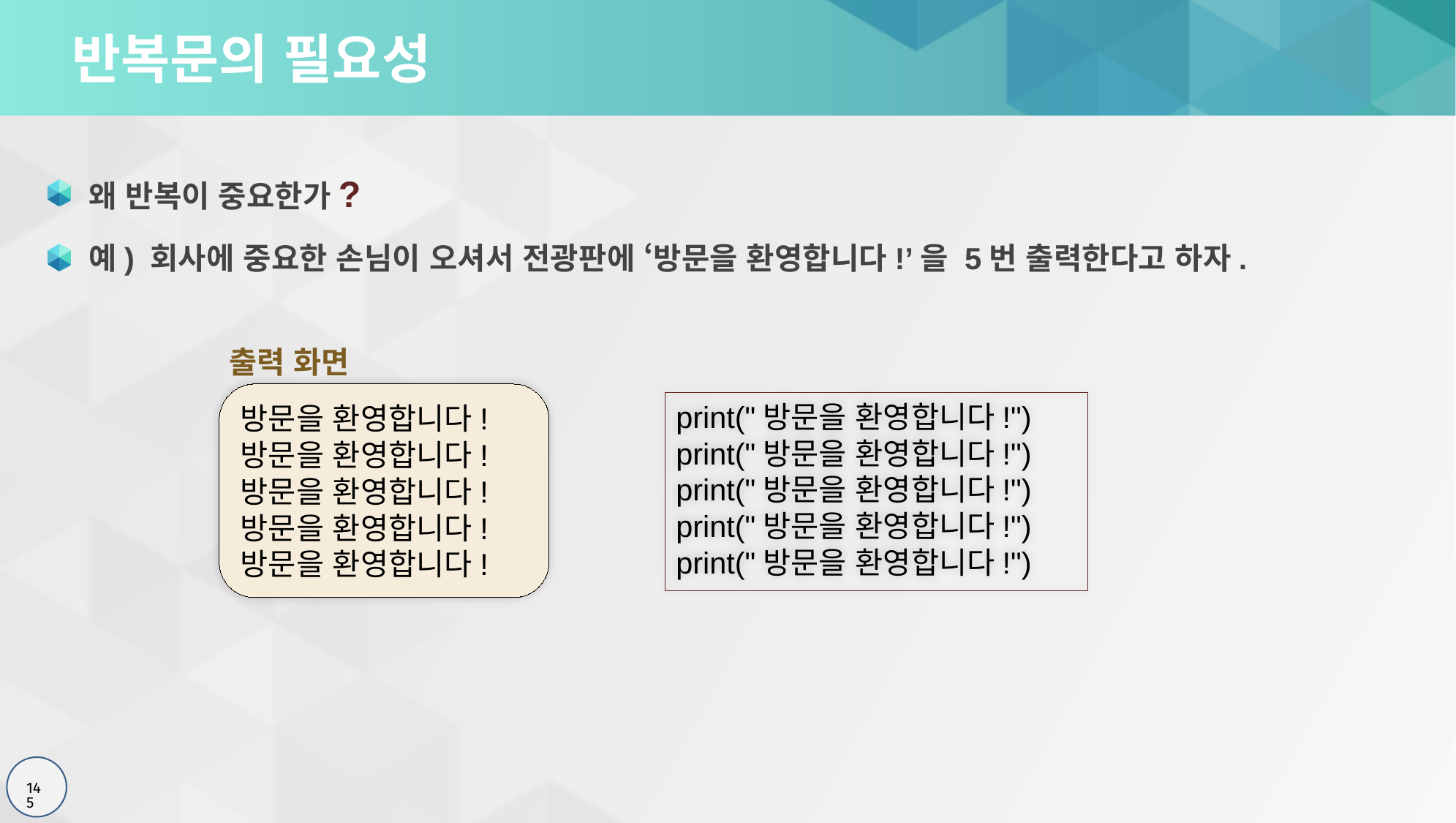

# 반복문의 필요성
왜 반복이 중요한가?
예) 회사에 중요한 손님이 오셔서 전광판에 ‘방문을 환영합니다!’을 5번 출력한다고 하자.

출력 화면
방문을 환영합니다!
방문을 환영합니다!
방문을 환영합니다!
방문을 환영합니다!
방문을 환영합니다!
print("방문을 환영합니다!")
print("방문을 환영합니다!")
print("방문을 환영합니다!")
print("방문을 환영합니다!")
print("방문을 환영합니다!")